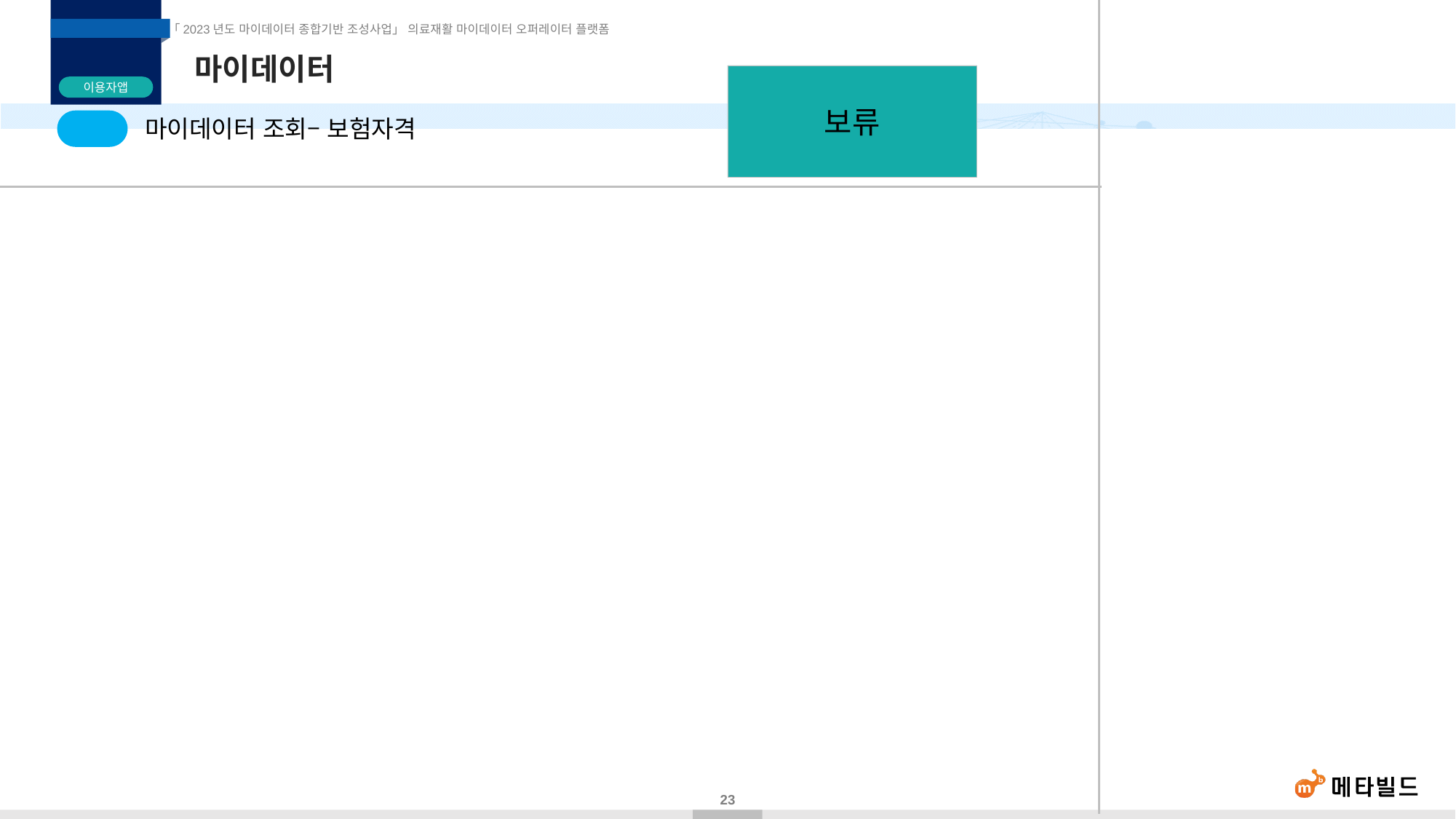

# 마이데이터
보류
마이데이터 조회– 보험자격
01